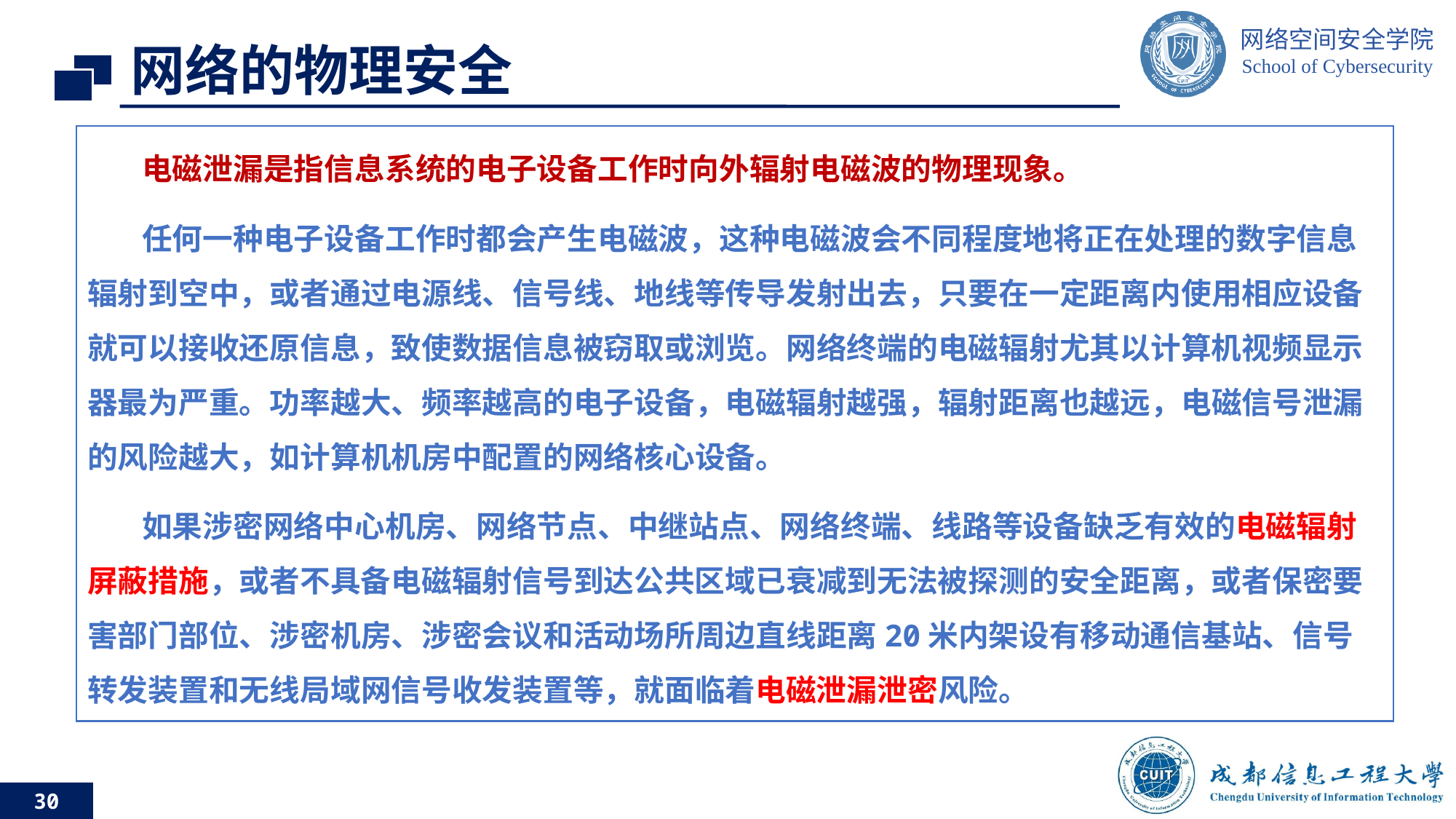

# 网络的物理安全
电磁泄漏是指信息系统的电子设备工作时向外辐射电磁波的物理现象。
任何一种电子设备工作时都会产生电磁波，这种电磁波会不同程度地将正在处理的数字信息辐射到空中，或者通过电源线、信号线、地线等传导发射出去，只要在一定距离内使用相应设备就可以接收还原信息，致使数据信息被窃取或浏览。网络终端的电磁辐射尤其以计算机视频显示器最为严重。功率越大、频率越高的电子设备，电磁辐射越强，辐射距离也越远，电磁信号泄漏的风险越大，如计算机机房中配置的网络核心设备。
如果涉密网络中心机房、网络节点、中继站点、网络终端、线路等设备缺乏有效的电磁辐射屏蔽措施，或者不具备电磁辐射信号到达公共区域已衰减到无法被探测的安全距离，或者保密要害部门部位、涉密机房、涉密会议和活动场所周边直线距离20米内架设有移动通信基站、信号转发装置和无线局域网信号收发装置等，就面临着电磁泄漏泄密风险。
30